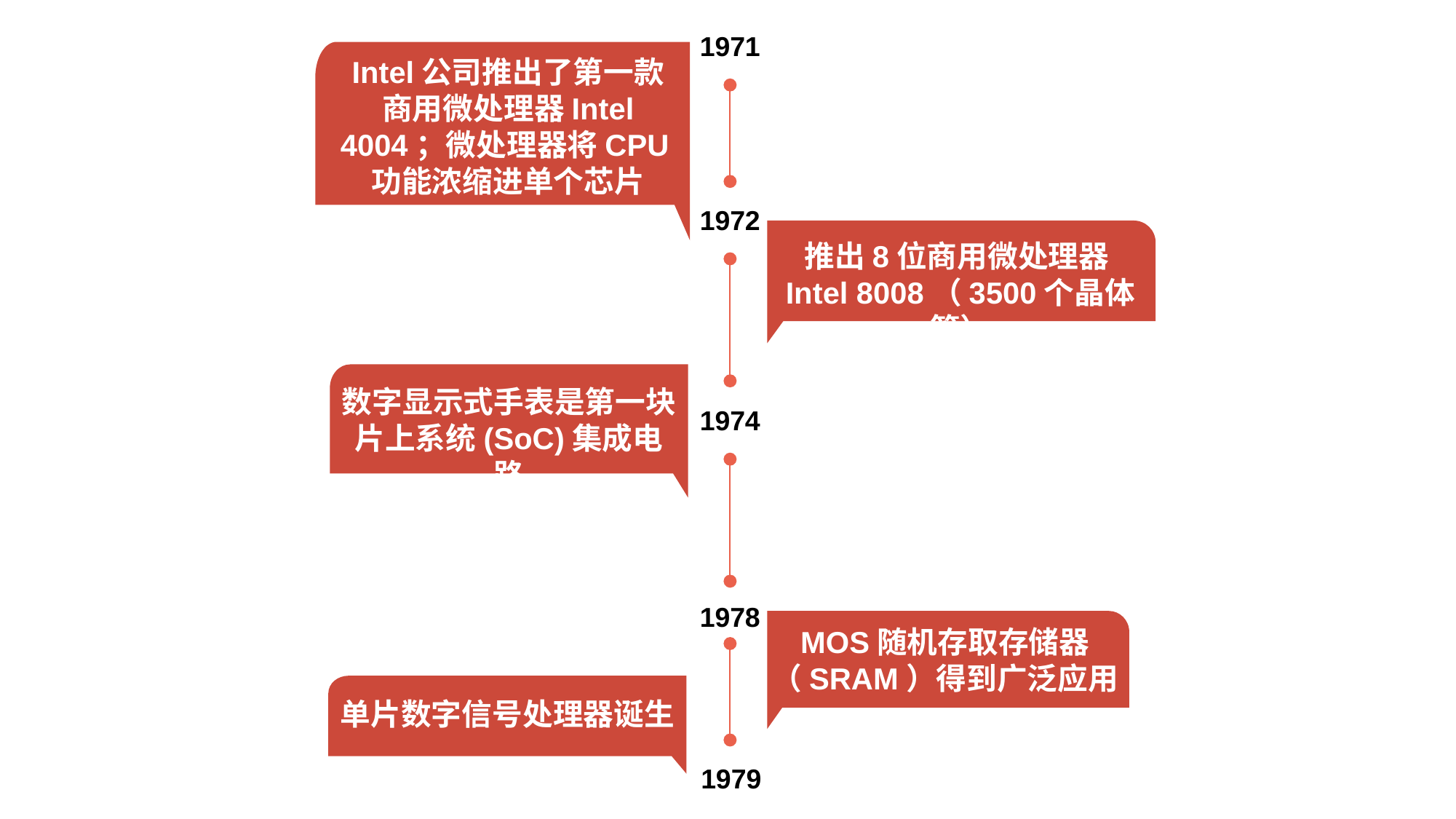

1971

Intel公司推出了第一款商用微处理器Intel 4004；微处理器将CPU功能浓缩进单个芯片

1972

推出8位商用微处理器Intel 8008（3500个晶体管）

数字显示式手表是第一块片上系统(SoC)集成电路
1974

1978

MOS随机存取存储器（SRAM）得到广泛应用

单片数字信号处理器诞生

1979